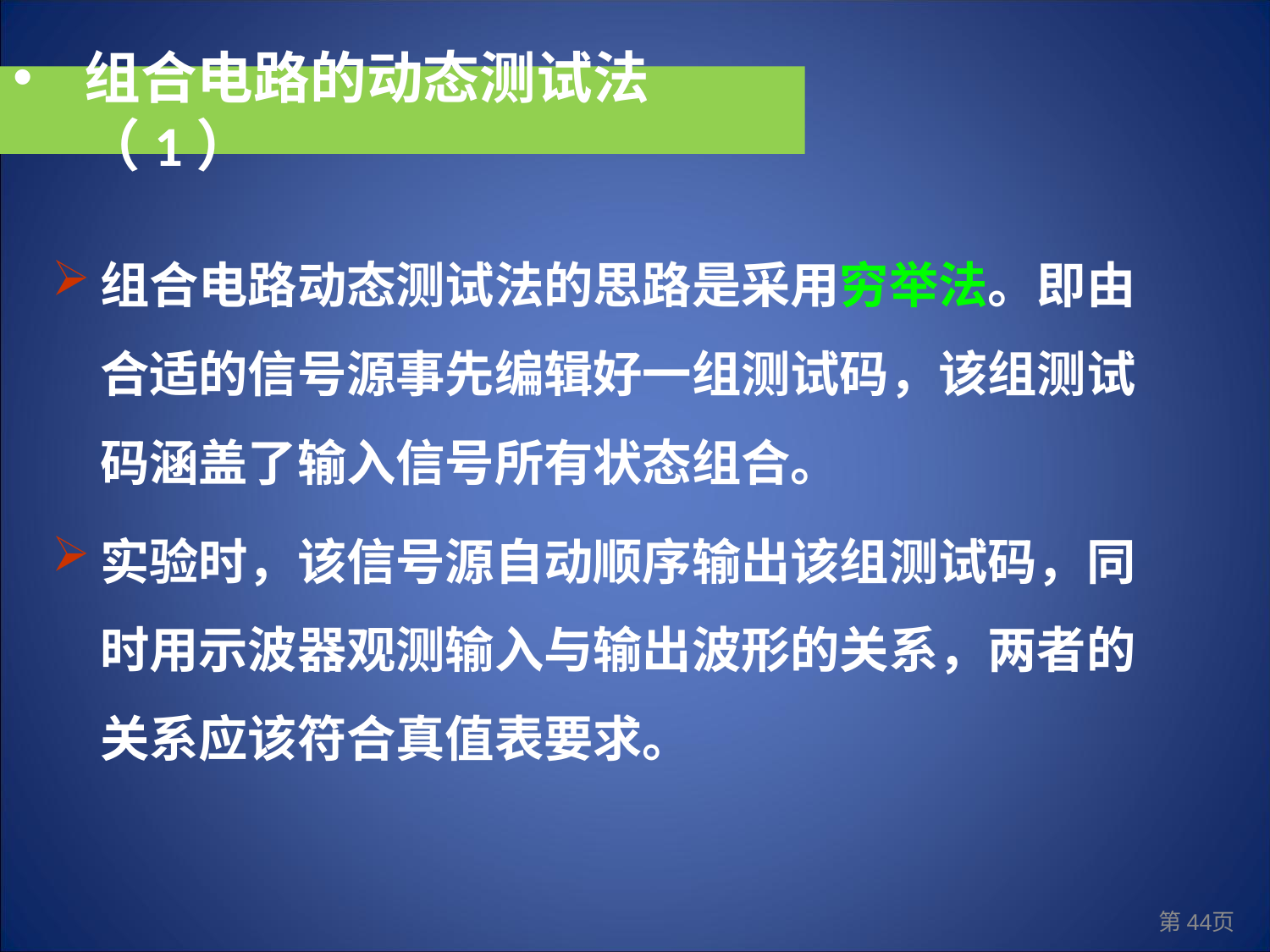

组合电路的动态测试法（1）
组合电路动态测试法的思路是采用穷举法。即由合适的信号源事先编辑好一组测试码，该组测试码涵盖了输入信号所有状态组合。
实验时，该信号源自动顺序输出该组测试码，同时用示波器观测输入与输出波形的关系，两者的关系应该符合真值表要求。